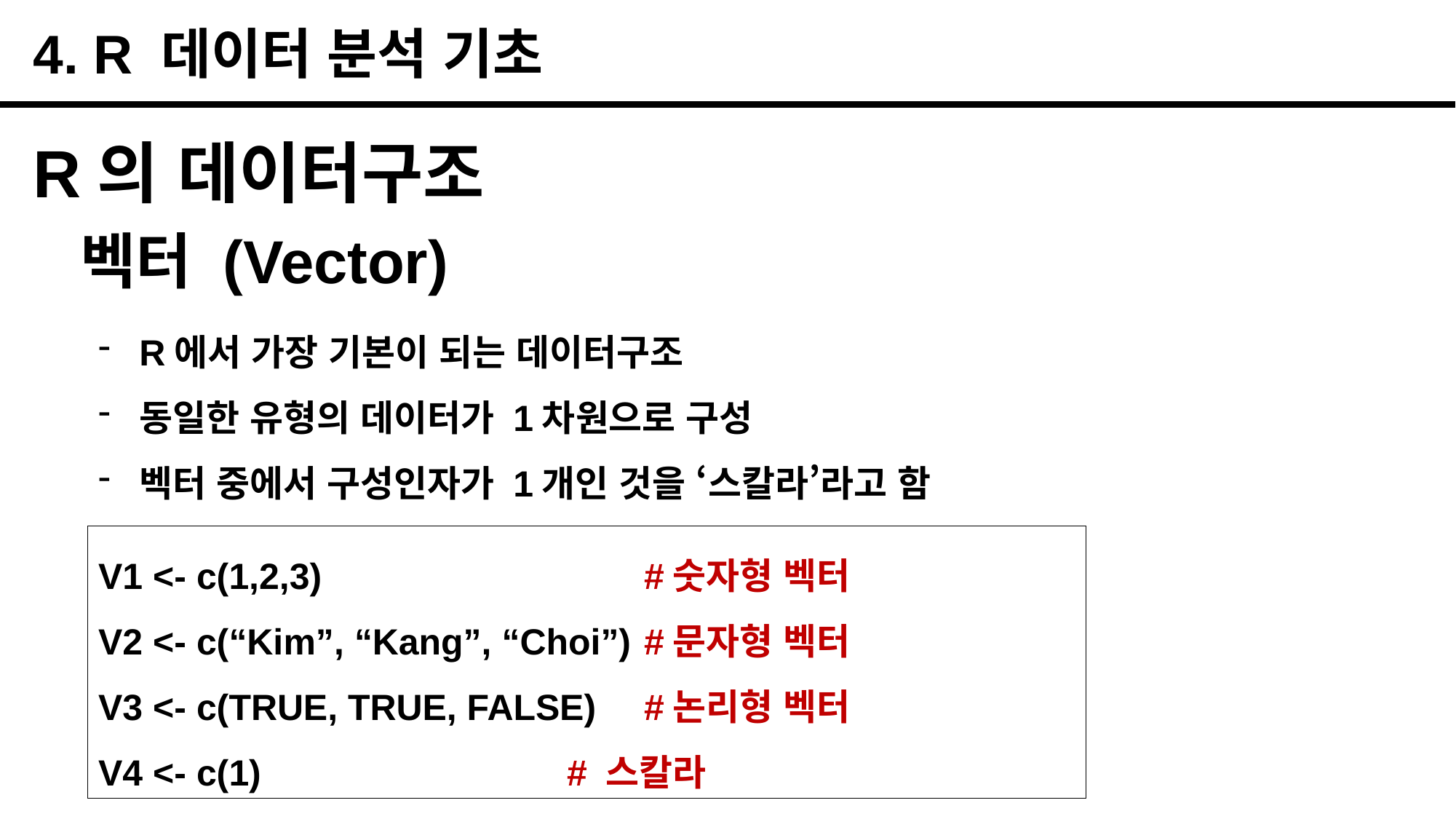

4. R 데이터 분석 기초
R의 데이터구조
벡터 (Vector)
R에서 가장 기본이 되는 데이터구조
동일한 유형의 데이터가 1차원으로 구성
벡터 중에서 구성인자가 1개인 것을 ‘스칼라’라고 함
V1 <- c(1,2,3)			#숫자형 벡터
V2 <- c(“Kim”, “Kang”, “Choi”)	#문자형 벡터
V3 <- c(TRUE, TRUE, FALSE)	#논리형 벡터
V4 <- c(1)                              # 스칼라